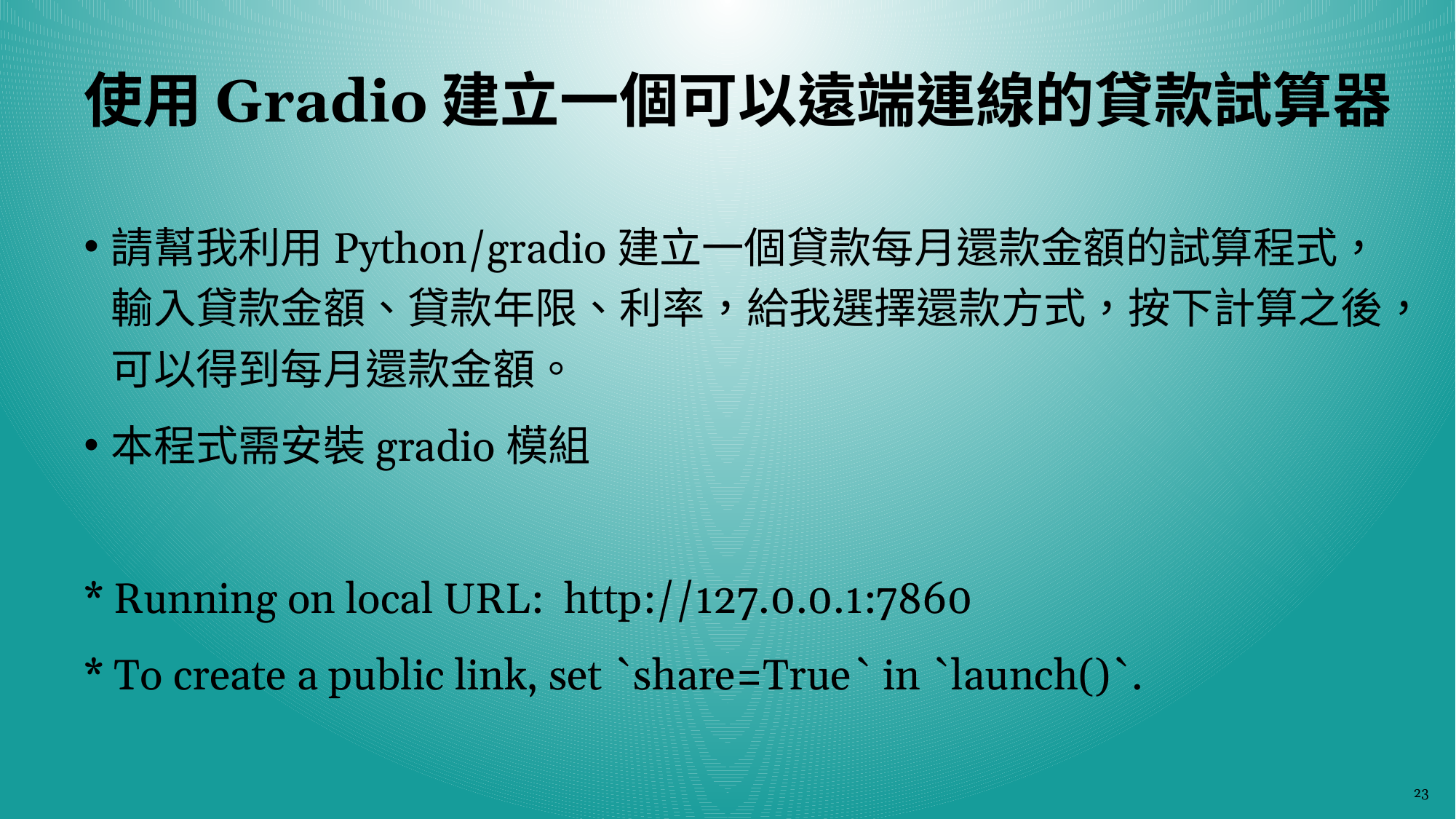

# 使用Gradio建立一個可以遠端連線的貸款試算器
請幫我利用Python/gradio建立一個貸款每月還款金額的試算程式，輸入貸款金額、貸款年限、利率，給我選擇還款方式，按下計算之後，可以得到每月還款金額。
本程式需安裝gradio模組

* Running on local URL:  http://127.0.0.1:7860
* To create a public link, set `share=True` in `launch()`.

23